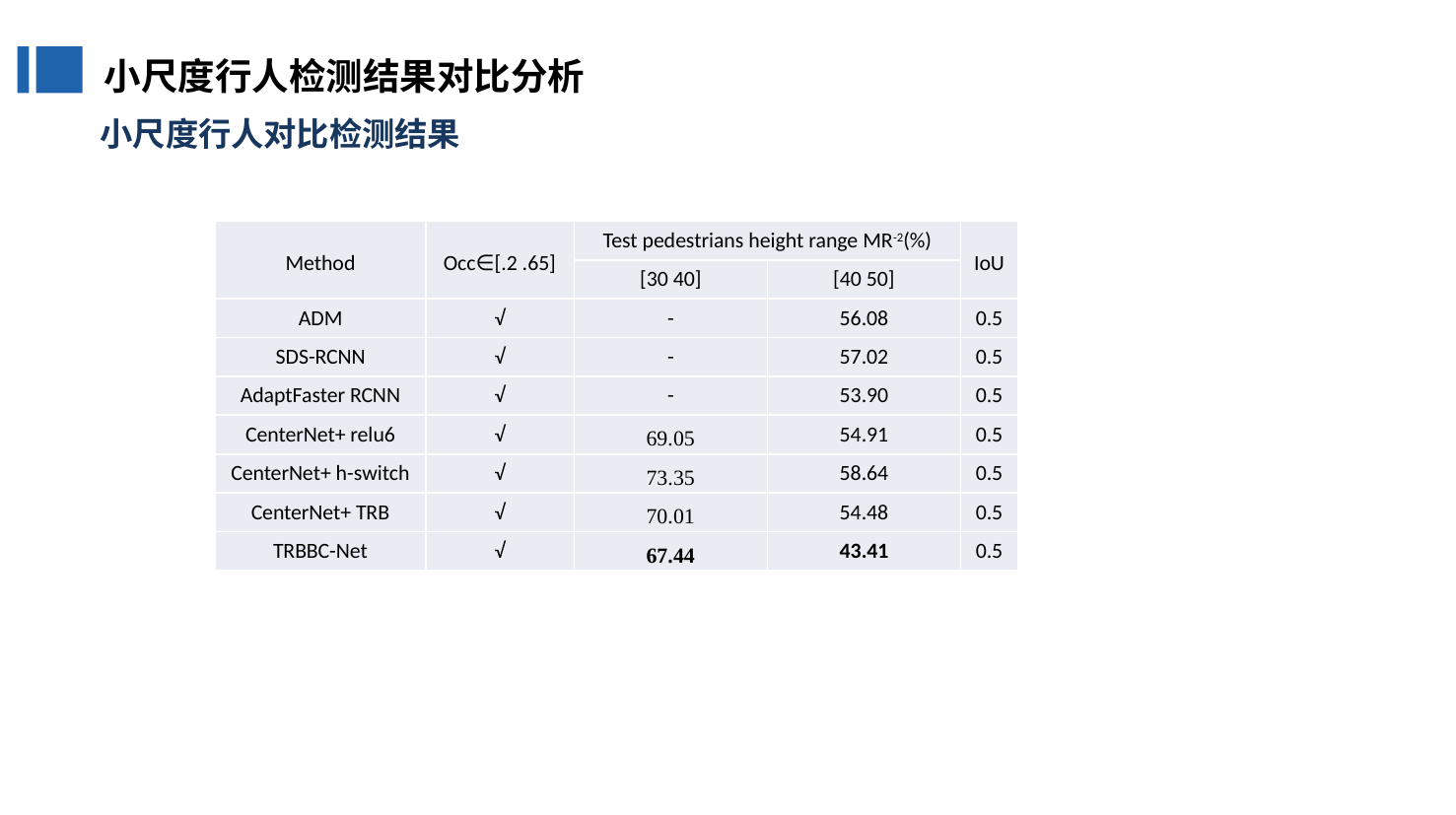

小尺度行人检测结果对比分析

小尺度行人对比检测结果
| Method | Occ∈[.2 .65] | Test pedestrians height range MR-2(%) |  | IoU |
| --- | --- | --- | --- | --- |
|  |  | [30 40] | [40 50] |  |
| ADM | √ | - | 56.08 | 0.5 |
| SDS-RCNN | √ | - | 57.02 | 0.5 |
| AdaptFaster RCNN | √ | - | 53.90 | 0.5 |
| CenterNet+ relu6 | √ | 69.05 | 54.91 | 0.5 |
| CenterNet+ h-switch | √ | 73.35 | 58.64 | 0.5 |
| CenterNet+ TRB | √ | 70.01 | 54.48 | 0.5 |
| TRBBC-Net | √ | 67.44 | 43.41 | 0.5 |